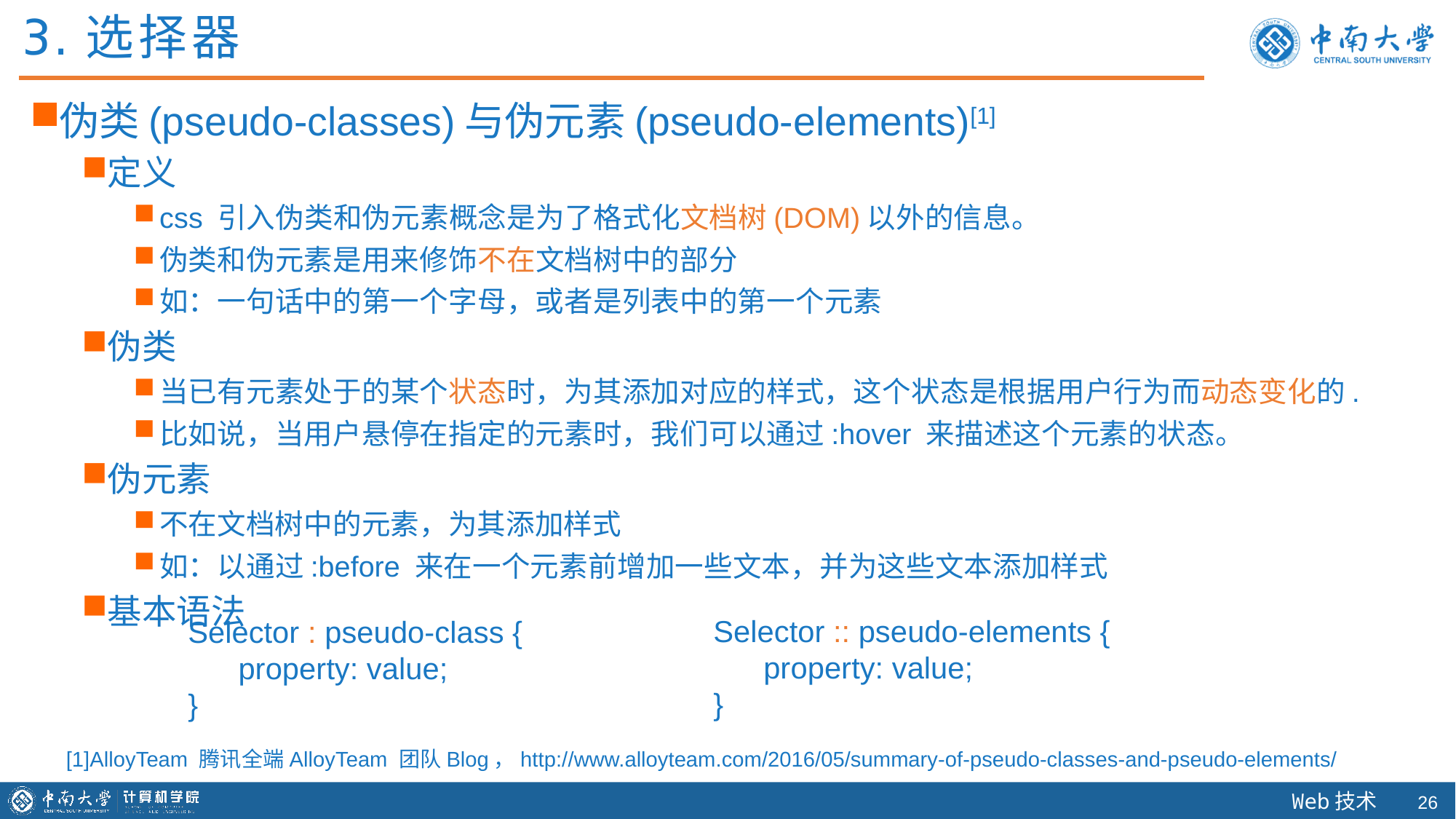

3.选择器
伪类(pseudo-classes)与伪元素(pseudo-elements)[1]
定义
css 引入伪类和伪元素概念是为了格式化文档树(DOM)以外的信息。
伪类和伪元素是用来修饰不在文档树中的部分
如：一句话中的第一个字母，或者是列表中的第一个元素
伪类
当已有元素处于的某个状态时，为其添加对应的样式，这个状态是根据用户行为而动态变化的.
比如说，当用户悬停在指定的元素时，我们可以通过:hover 来描述这个元素的状态。
伪元素
不在文档树中的元素，为其添加样式
如：以通过:before 来在一个元素前增加一些文本，并为这些文本添加样式
基本语法
Selector :: pseudo-elements {
      property: value;
}
Selector : pseudo-class {
      property: value;
}
[1]AlloyTeam 腾讯全端AlloyTeam 团队Blog，http://www.alloyteam.com/2016/05/summary-of-pseudo-classes-and-pseudo-elements/
26